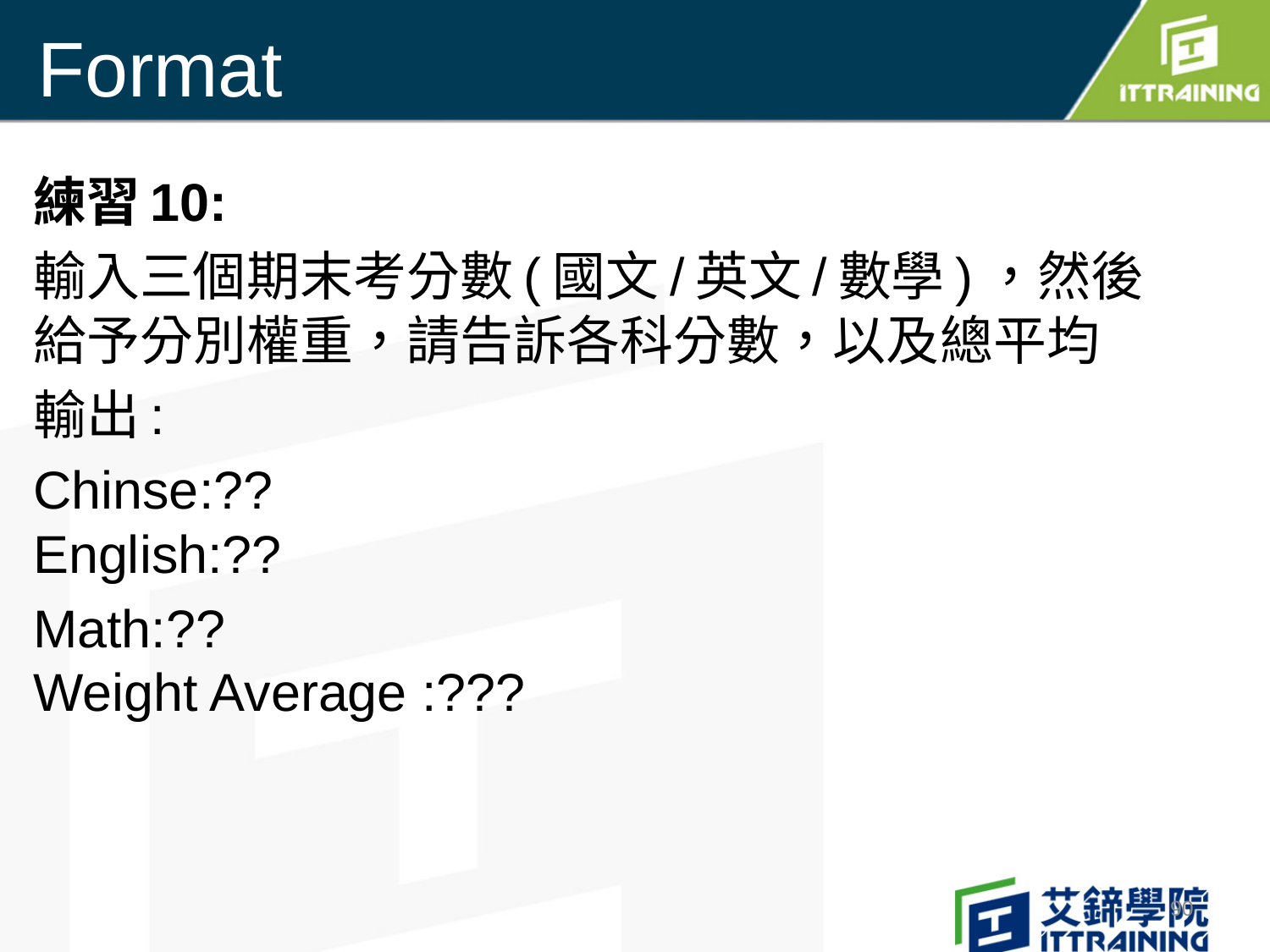

# Format
練習10:
輸入三個期末考分數(國文/英文/數學)，然後給予分別權重，請告訴各科分數，以及總平均
輸出:
Chinse:??
English:??
Math:??
Weight Average :???
90